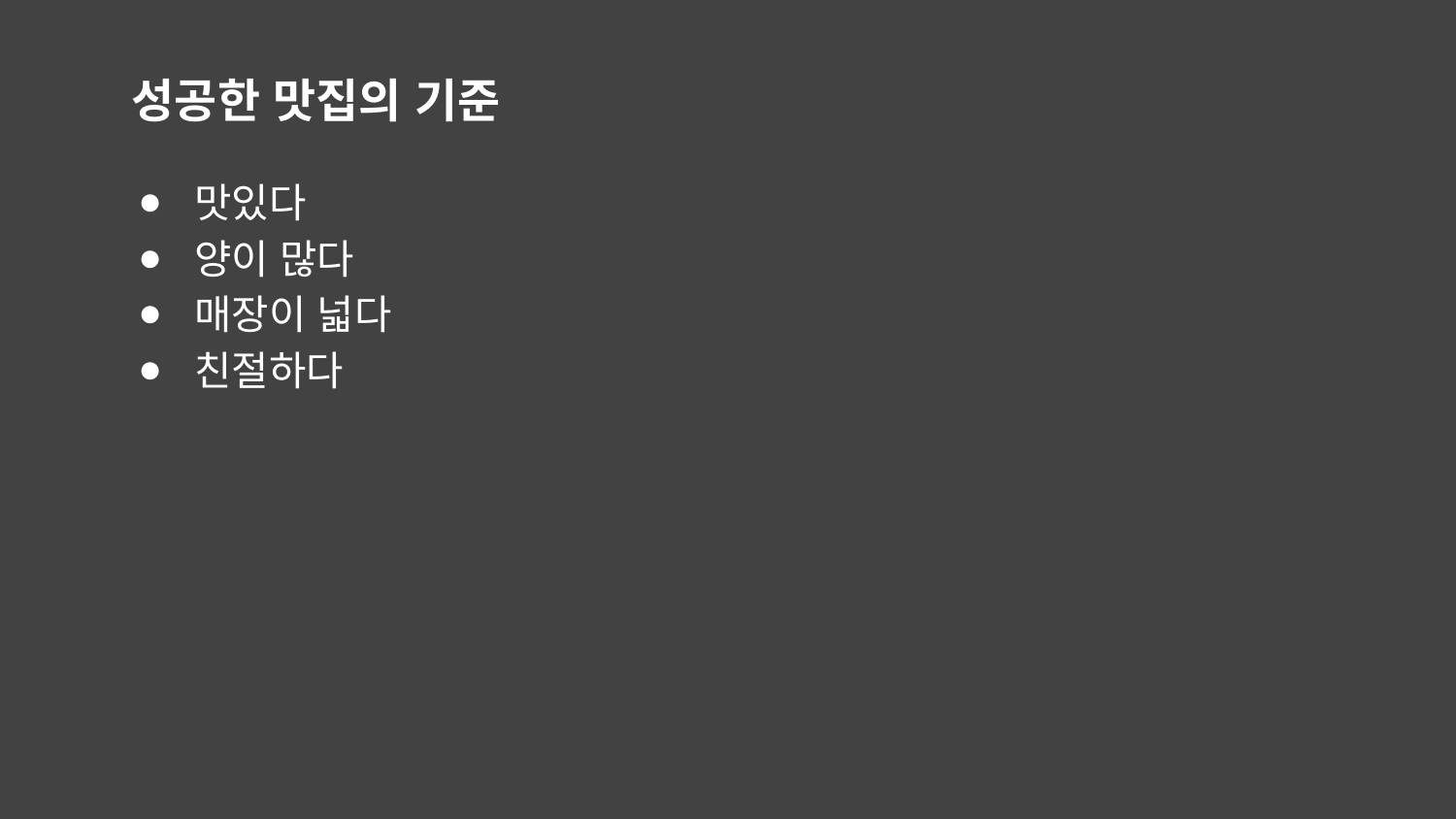

# 성공한 맛집의 기준
맛있다
양이 많다
매장이 넓다
친절하다